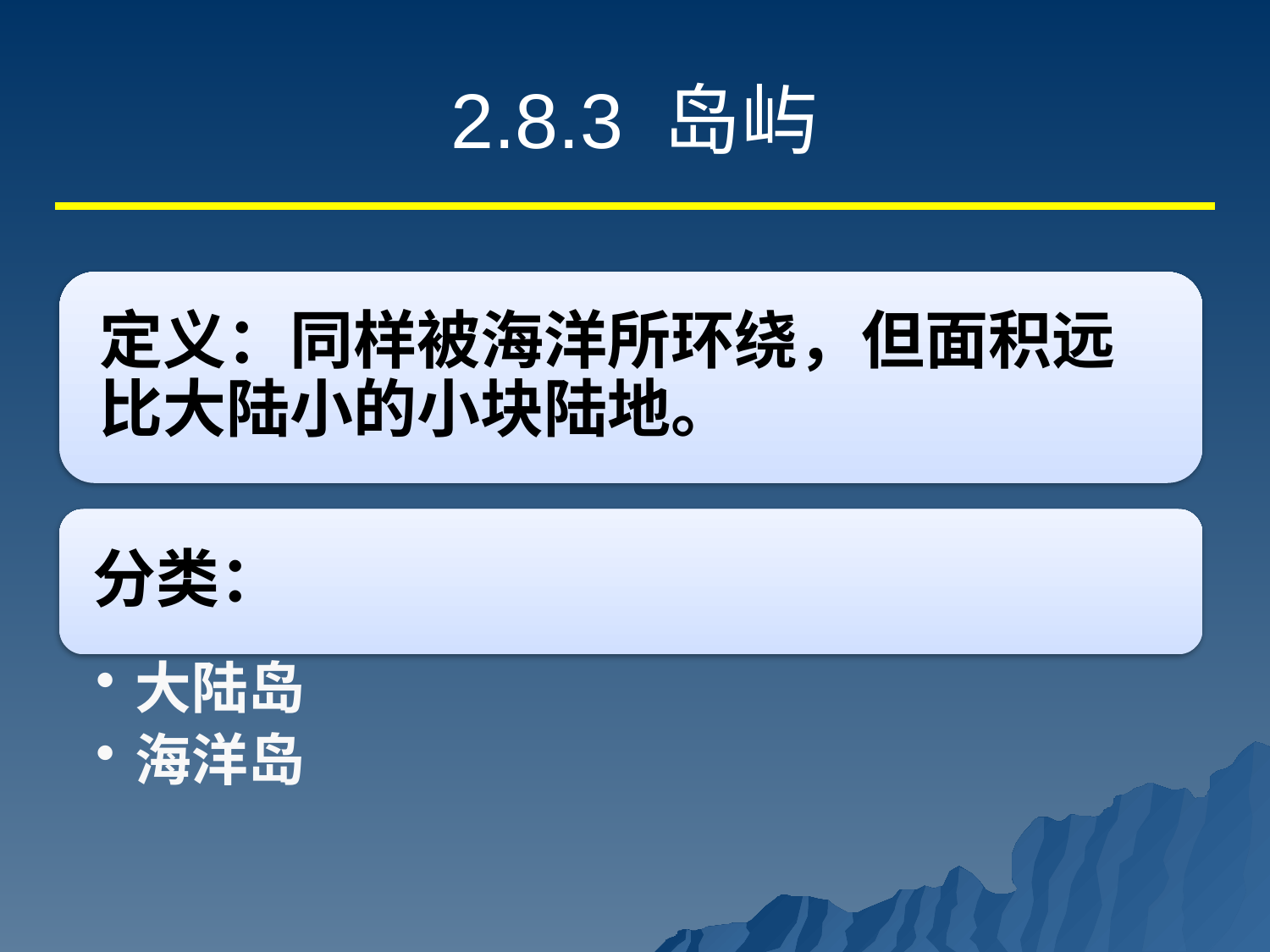

# 2.8.3 岛屿
定义：同样被海洋所环绕，但面积远比大陆小的小块陆地。
分类：
大陆岛
海洋岛